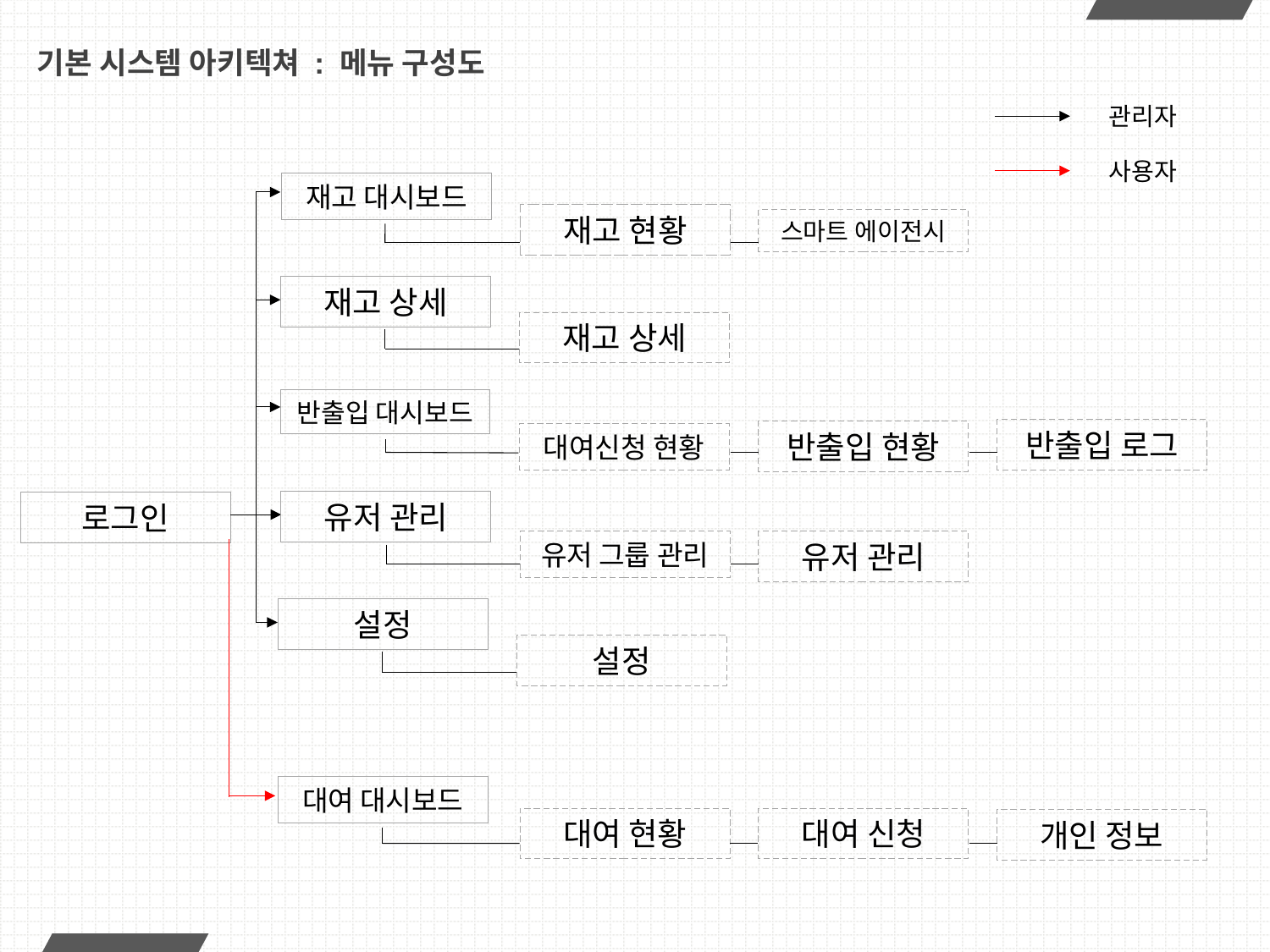

# 기본 시스템 아키텍쳐 : 메뉴 구성도
관리자

사용자

재고 대시보드

재고 현황
스마트 에이전시

재고 상세

재고 상세

반출입 대시보드

반출입 로그
반출입 현황
대여신청 현황

유저 관리
로그인

유저 관리
유저 그룹 관리

설정

설정

대여 대시보드

대여 현황
대여 신청
개인 정보